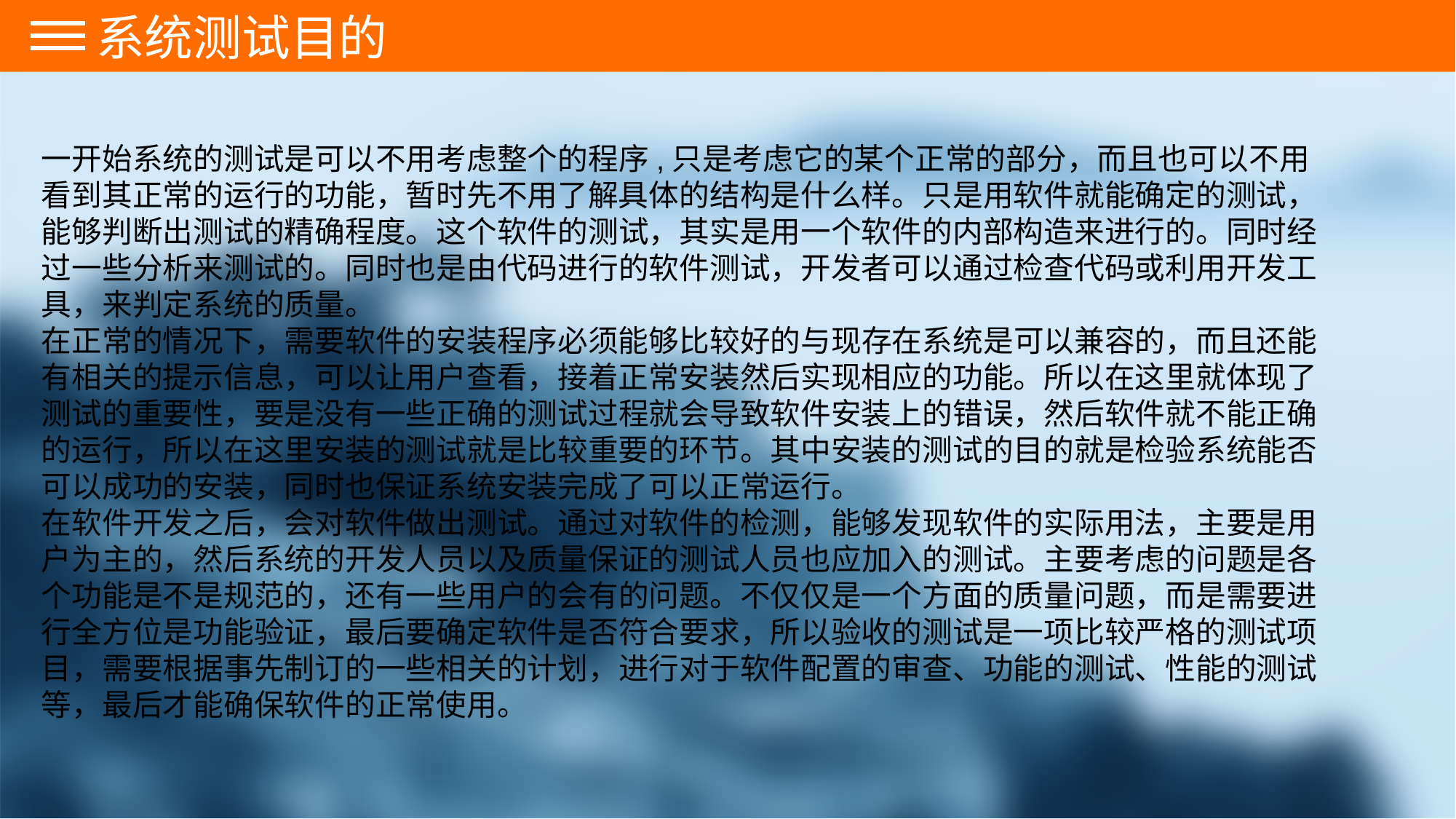

系统测试目的
一开始系统的测试是可以不用考虑整个的程序,只是考虑它的某个正常的部分，而且也可以不用看到其正常的运行的功能，暂时先不用了解具体的结构是什么样。只是用软件就能确定的测试，能够判断出测试的精确程度。这个软件的测试，其实是用一个软件的内部构造来进行的。同时经过一些分析来测试的。同时也是由代码进行的软件测试，开发者可以通过检查代码或利用开发工具，来判定系统的质量。
在正常的情况下，需要软件的安装程序必须能够比较好的与现存在系统是可以兼容的，而且还能有相关的提示信息，可以让用户查看，接着正常安装然后实现相应的功能。所以在这里就体现了测试的重要性，要是没有一些正确的测试过程就会导致软件安装上的错误，然后软件就不能正确的运行，所以在这里安装的测试就是比较重要的环节。其中安装的测试的目的就是检验系统能否可以成功的安装，同时也保证系统安装完成了可以正常运行。
在软件开发之后，会对软件做出测试。通过对软件的检测，能够发现软件的实际用法，主要是用户为主的，然后系统的开发人员以及质量保证的测试人员也应加入的测试。主要考虑的问题是各个功能是不是规范的，还有一些用户的会有的问题。不仅仅是一个方面的质量问题，而是需要进行全方位是功能验证，最后要确定软件是否符合要求，所以验收的测试是一项比较严格的测试项目，需要根据事先制订的一些相关的计划，进行对于软件配置的审查、功能的测试、性能的测试等，最后才能确保软件的正常使用。